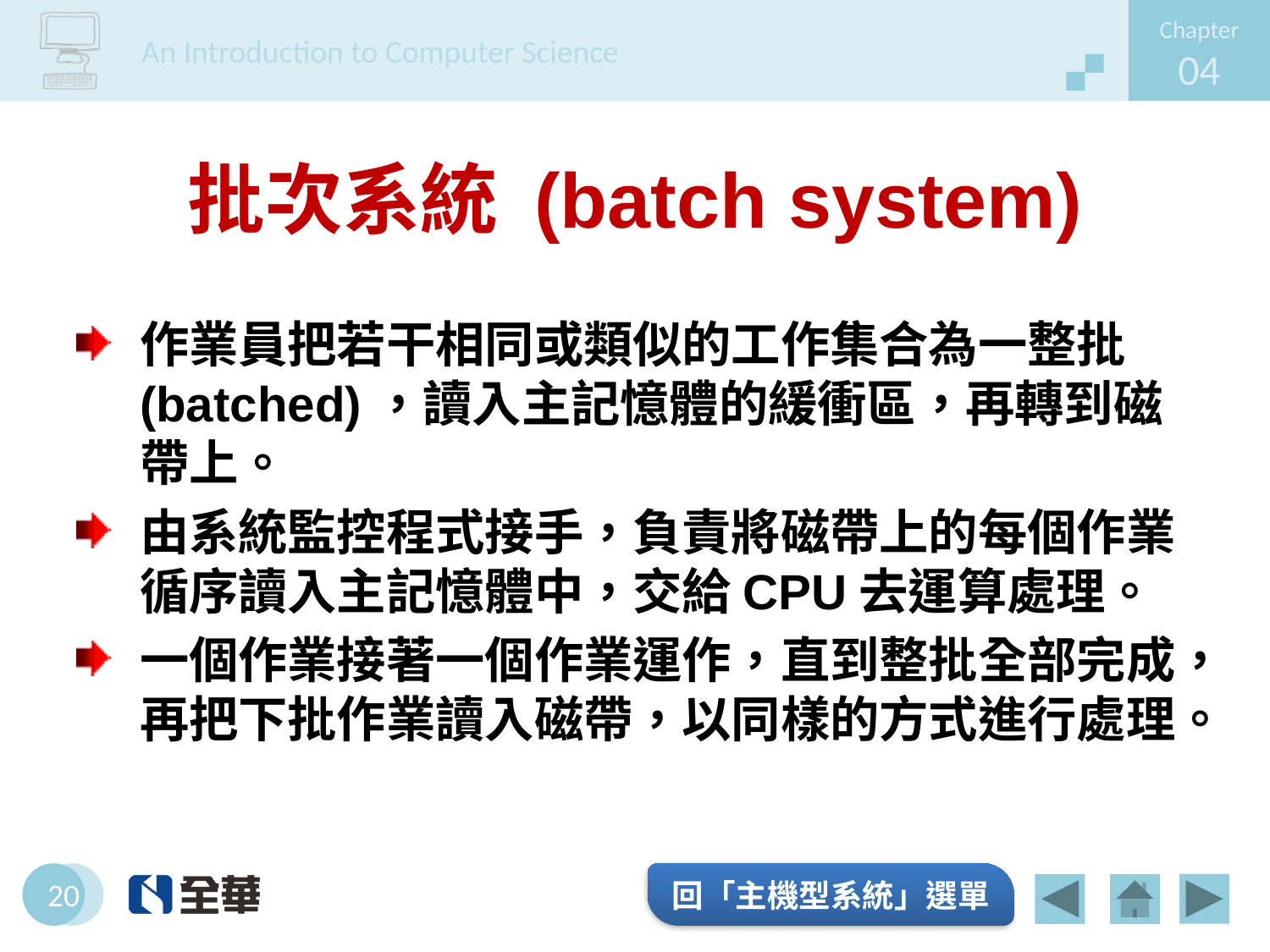

# 批次系統 (batch system)
作業員把若干相同或類似的工作集合為一整批(batched)，讀入主記憶體的緩衝區，再轉到磁帶上。
由系統監控程式接手，負責將磁帶上的每個作業循序讀入主記憶體中，交給CPU去運算處理。
一個作業接著一個作業運作，直到整批全部完成，再把下批作業讀入磁帶，以同樣的方式進行處理。
回「主機型系統」選單